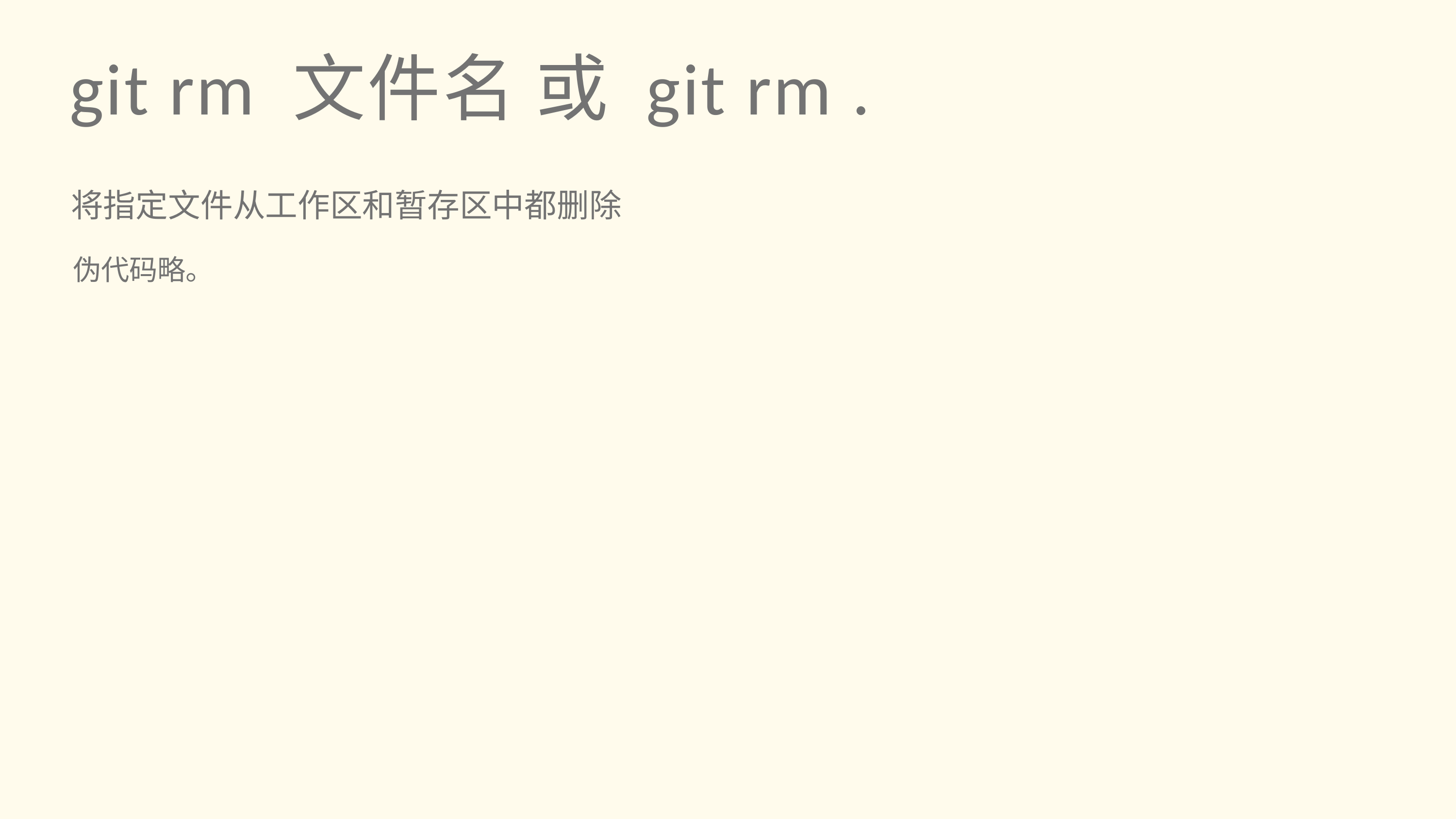

git rm 文件名 或 git rm .
将指定文件从工作区和暂存区中都删除
伪代码略。